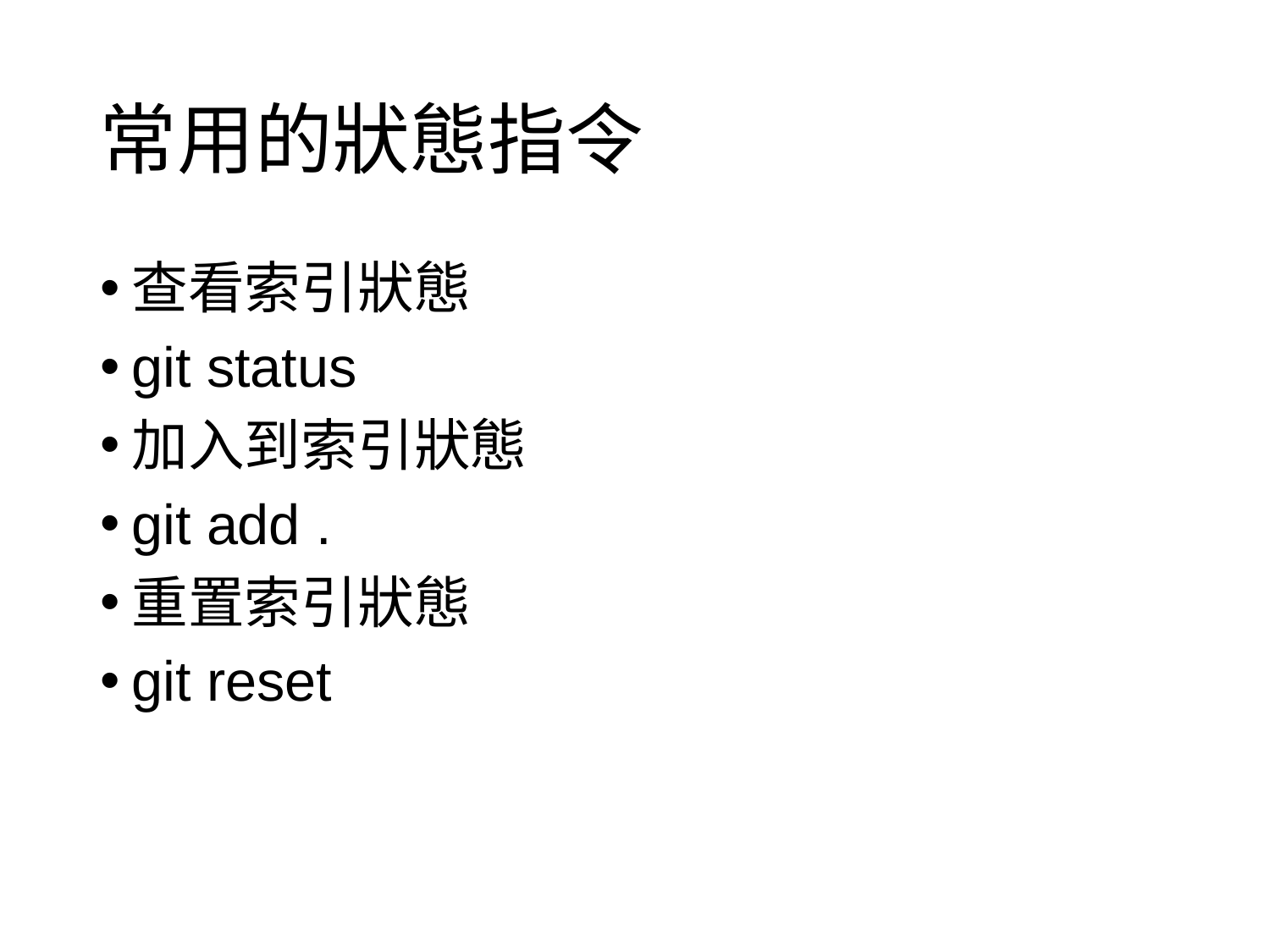

常用的狀態指令
查看索引狀態
git status
加入到索引狀態
git add .
重置索引狀態
git reset